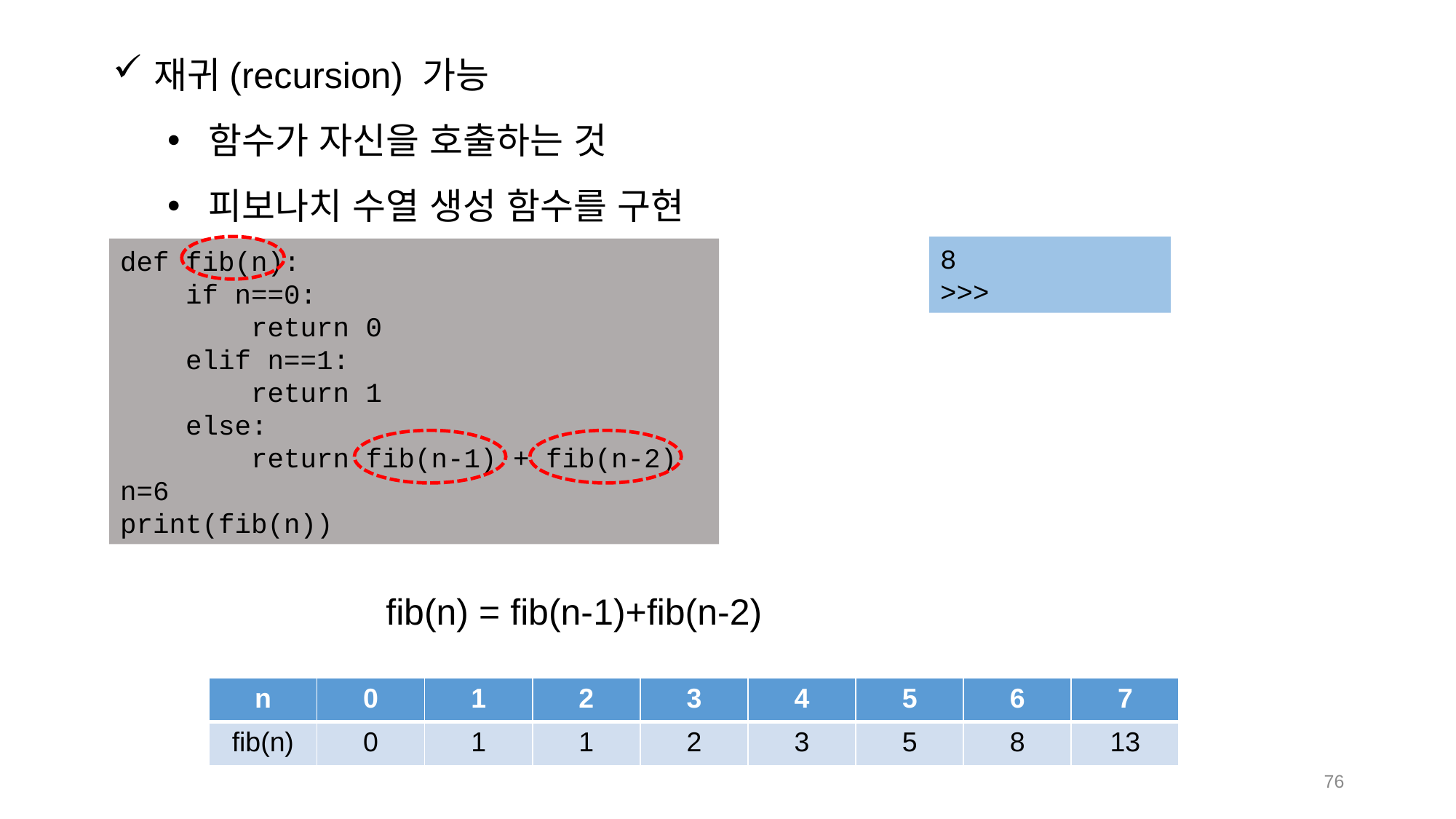

재귀(recursion) 가능
함수가 자신을 호출하는 것
피보나치 수열 생성 함수를 구현

8
>>>
def fib(n):
    if n==0:
        return 0
    elif n==1:
        return 1
    else:
        return fib(n-1) + fib(n-2)
n=6
print(fib(n))

fib(n) = fib(n-1)+fib(n-2)
| n | 0 | 1 | 2 | 3 | 4 | 5 | 6 | 7 |
| --- | --- | --- | --- | --- | --- | --- | --- | --- |
| fib(n) | 0 | 1 | 1 | 2 | 3 | 5 | 8 | 13 |
76